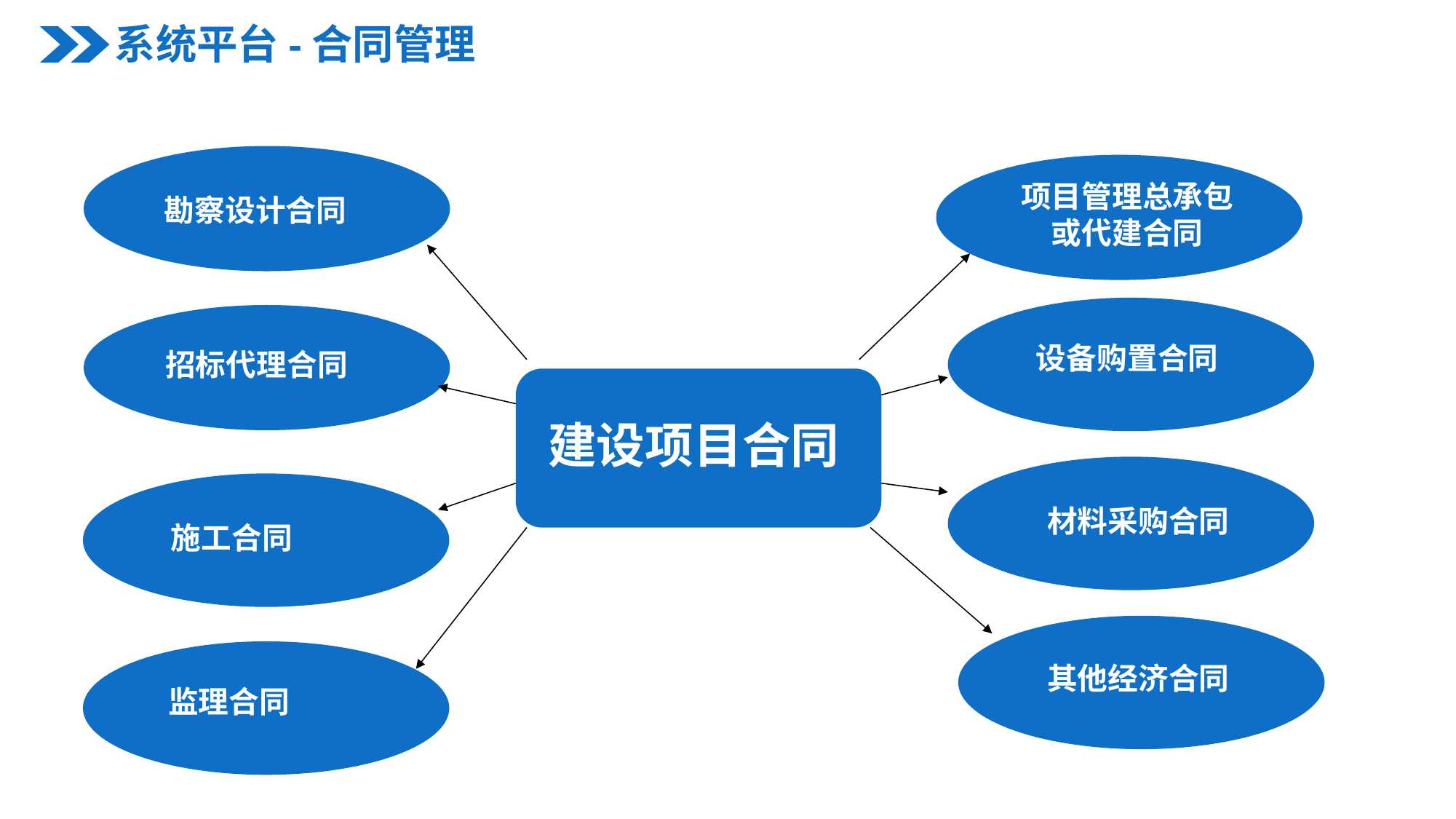

系统平台-合同管理

项目管理总承包
或代建合同
勘察设计合同

设备购置合同
招标代理合同

建设项目合同

材料采购合同
施工合同

其他经济合同
监理合同